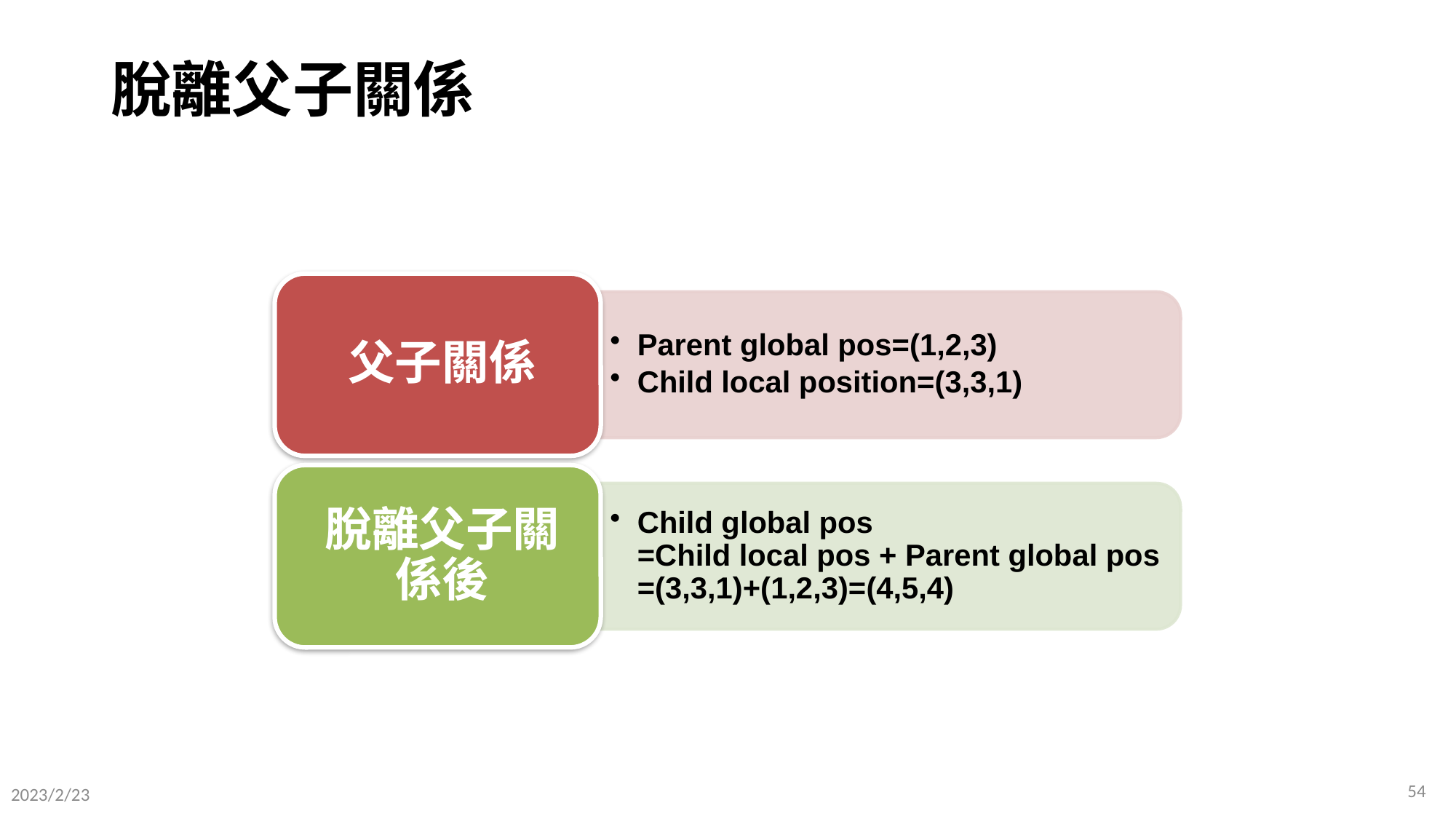

# 脫離父子關係
Parent global pos=(1,2,3)
Child local position=(3,3,1)
父子關係
Child global pos
=Child local pos + Parent global pos
=(3,3,1)+(1,2,3)=(4,5,4)
脫離父子關係後
54
2023/2/23